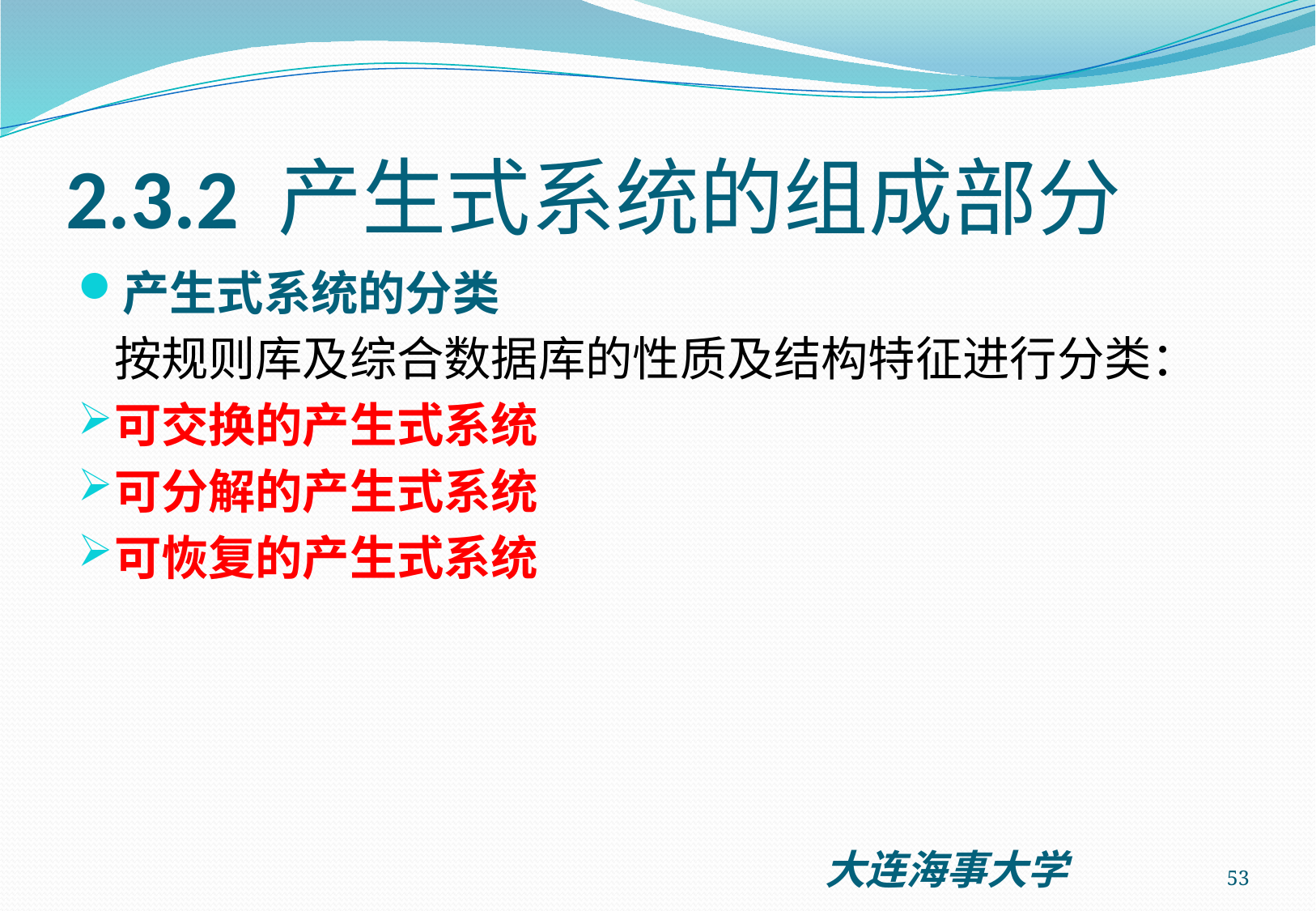

# 2.3.2 产生式系统的组成部分
产生式系统的分类
	按规则库及综合数据库的性质及结构特征进行分类：
可交换的产生式系统
可分解的产生式系统
可恢复的产生式系统

53